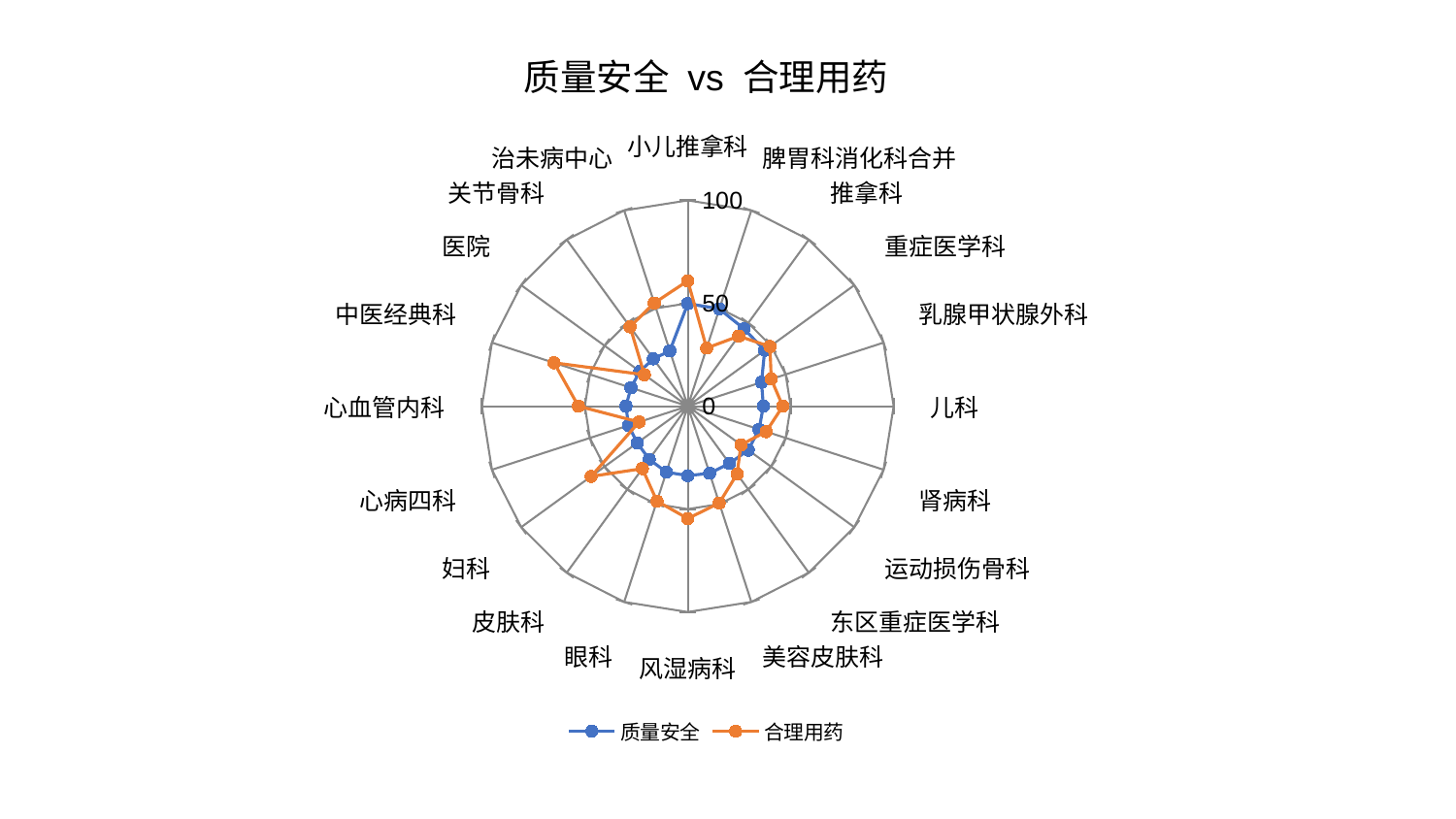

### Chart: 质量安全 vs 合理用药

| Category | 质量安全 | 合理用药 |
|---|---|---|
| 小儿推拿科 | 49.85620822756752 | 60.93620290756405 |
| 脾胃科消化科合并 | 49.698721659665964 | 29.69409127341814 |
| 推拿科 | 46.50096673202394 | 42.063066296561374 |
| 重症医学科 | 46.209319859257384 | 49.367676367038825 |
| 乳腺甲状腺外科 | 37.67388733089098 | 42.62179475800837 |
| 儿科 | 36.74028025955931 | 46.17467400703145 |
| 肾病科 | 36.43638719399997 | 40.06839819630182 |
| 运动损伤骨科 | 36.31310987646478 | 31.943576640724757 |
| 东区重症医学科 | 34.4195061874512 | 40.761105614811 |
| 美容皮肤科 | 34.30440827258683 | 49.47604690432284 |
| 风湿病科 | 33.79498620160081 | 54.60240429107727 |
| 眼科 | 33.66563062133146 | 48.50348868994664 |
| 皮肤科 | 31.919638483409 | 37.520037854515735 |
| 妇科 | 30.327999338809356 | 58.034525888603994 |
| 心病四科 | 30.295325893669524 | 24.906038605420388 |
| 心血管内科 | 30.01450745571355 | 53.11637483340965 |
| 中医经典科 | 29.03586745400068 | 68.28629013920079 |
| 医院 | 28.773056141174816 | 26.04370183428815 |
| 关节骨科 | 28.44173293576581 | 47.69201606532354 |
| 治未病中心 | 28.272336121830488 | 52.70748452683358 |
8